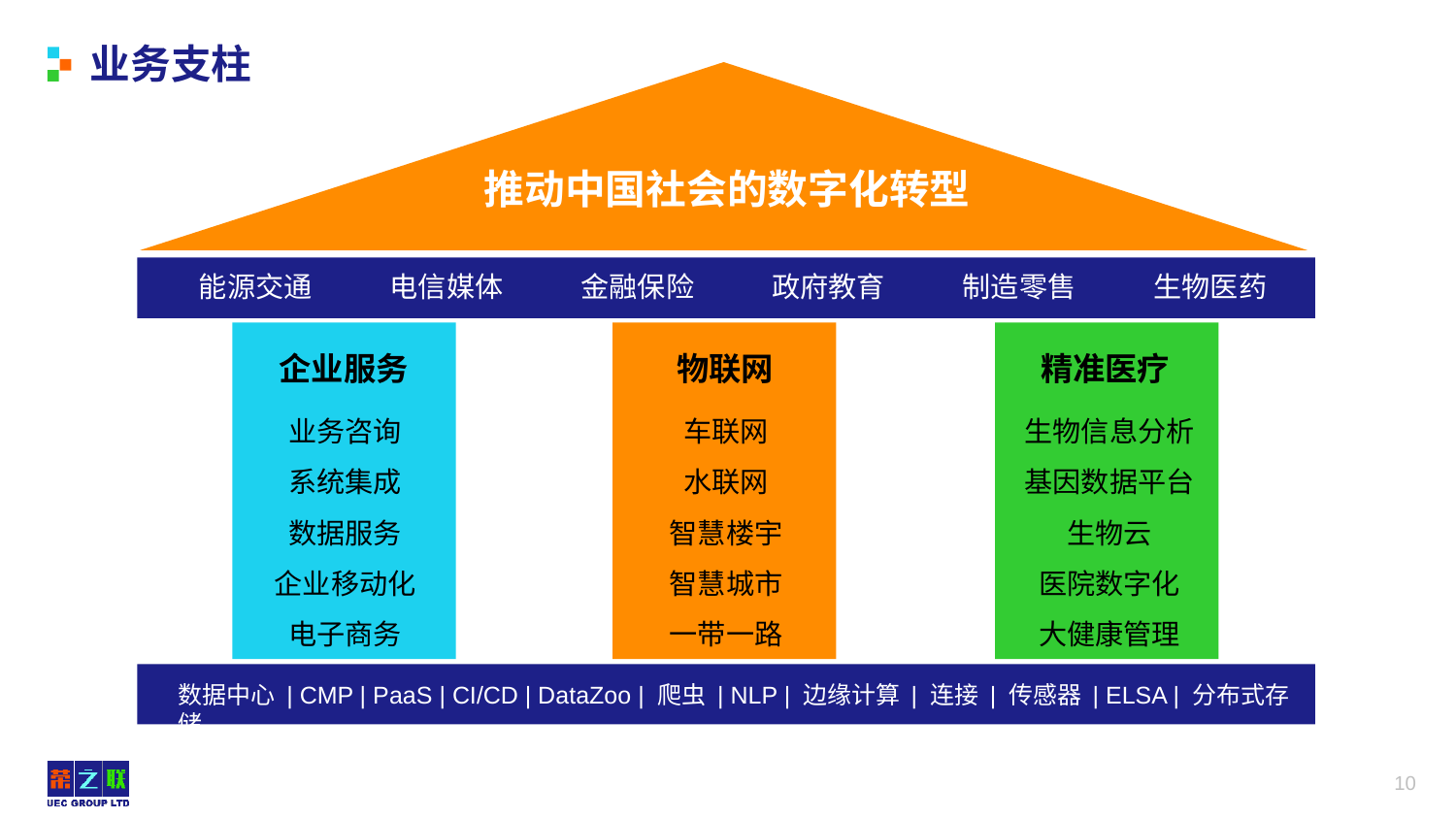

# 业务支柱

推动中国社会的数字化转型

金融保险
能源交通
电信媒体
政府教育
制造零售
生物医药

企业服务
物联网
精准医疗
业务咨询
系统集成
数据服务
企业移动化
电子商务
车联网
水联网
智慧楼宇
智慧城市
一带一路
生物信息分析
基因数据平台
生物云
医院数字化
大健康管理

数据中心 | CMP | PaaS | CI/CD | DataZoo | 爬虫 | NLP | 边缘计算 | 连接 | 传感器 | ELSA | 分布式存储